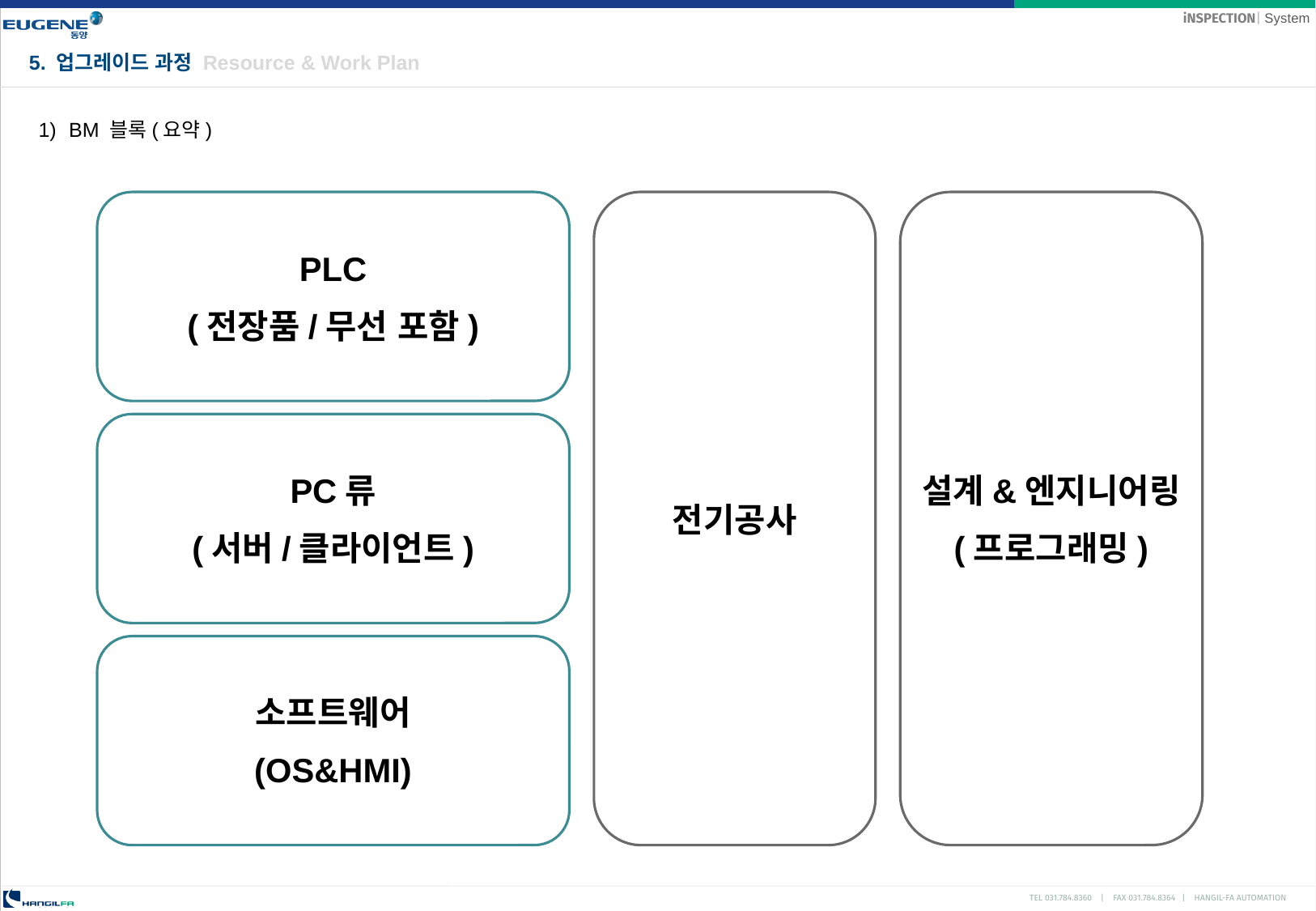

5. 업그레이드 과정 Resource & Work Plan
BM 블록(요약)
PLC
(전장품/무선 포함)
전기공사
설계&엔지니어링
(프로그래밍)
PC류
(서버/클라이언트)
소프트웨어
(OS&HMI)